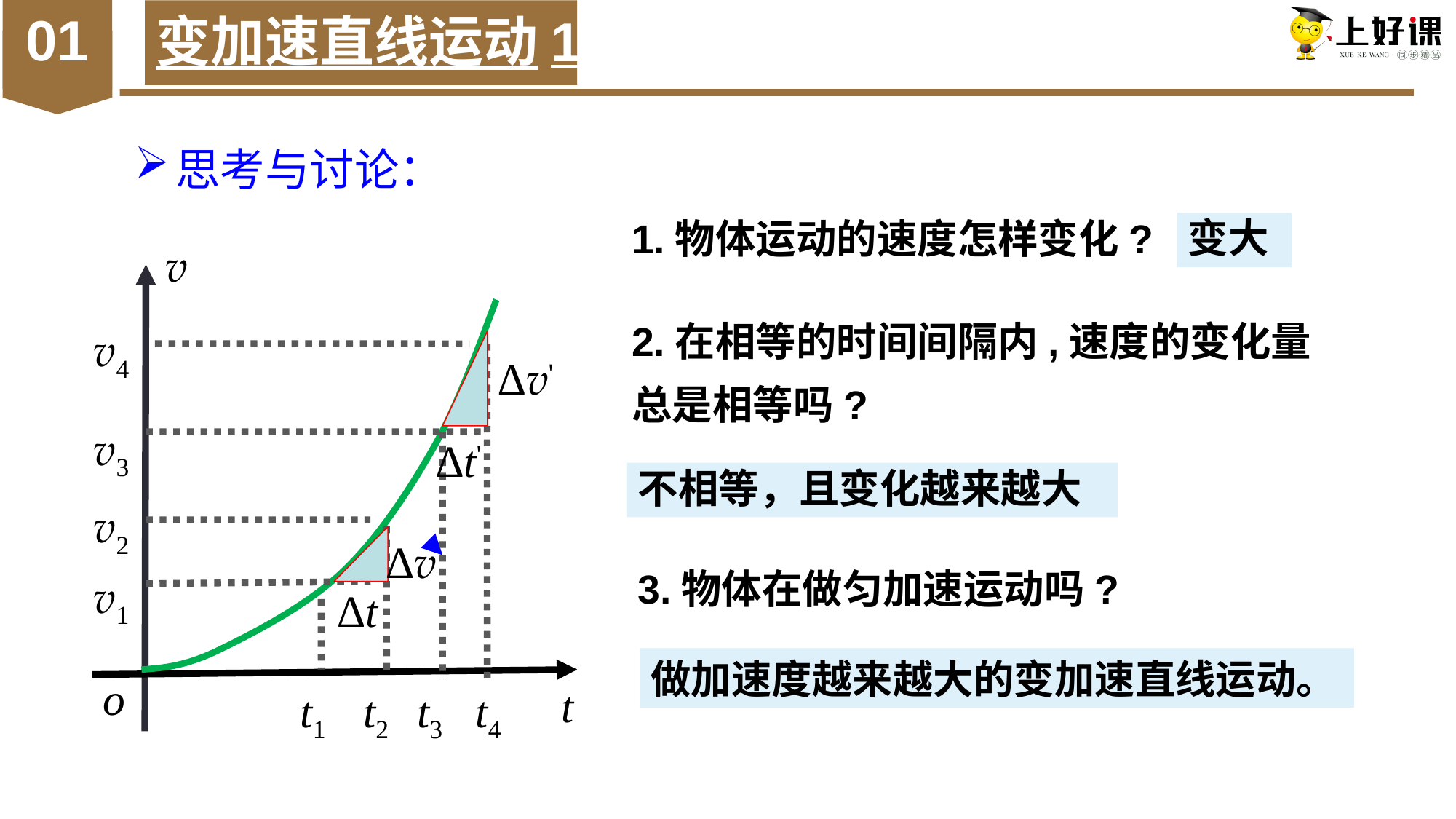

01

变加速直线运动1

思考与讨论：
1.物体运动的速度怎样变化?
变大
v

v4

Δv'
v3

Δt'
v2

Δv

v1

Δt

o
t1
t2
t3
t4
t
2.在相等的时间间隔内,速度的变化量总是相等吗?
不相等，且变化越来越大
3.物体在做匀加速运动吗?
做加速度越来越大的变加速直线运动。